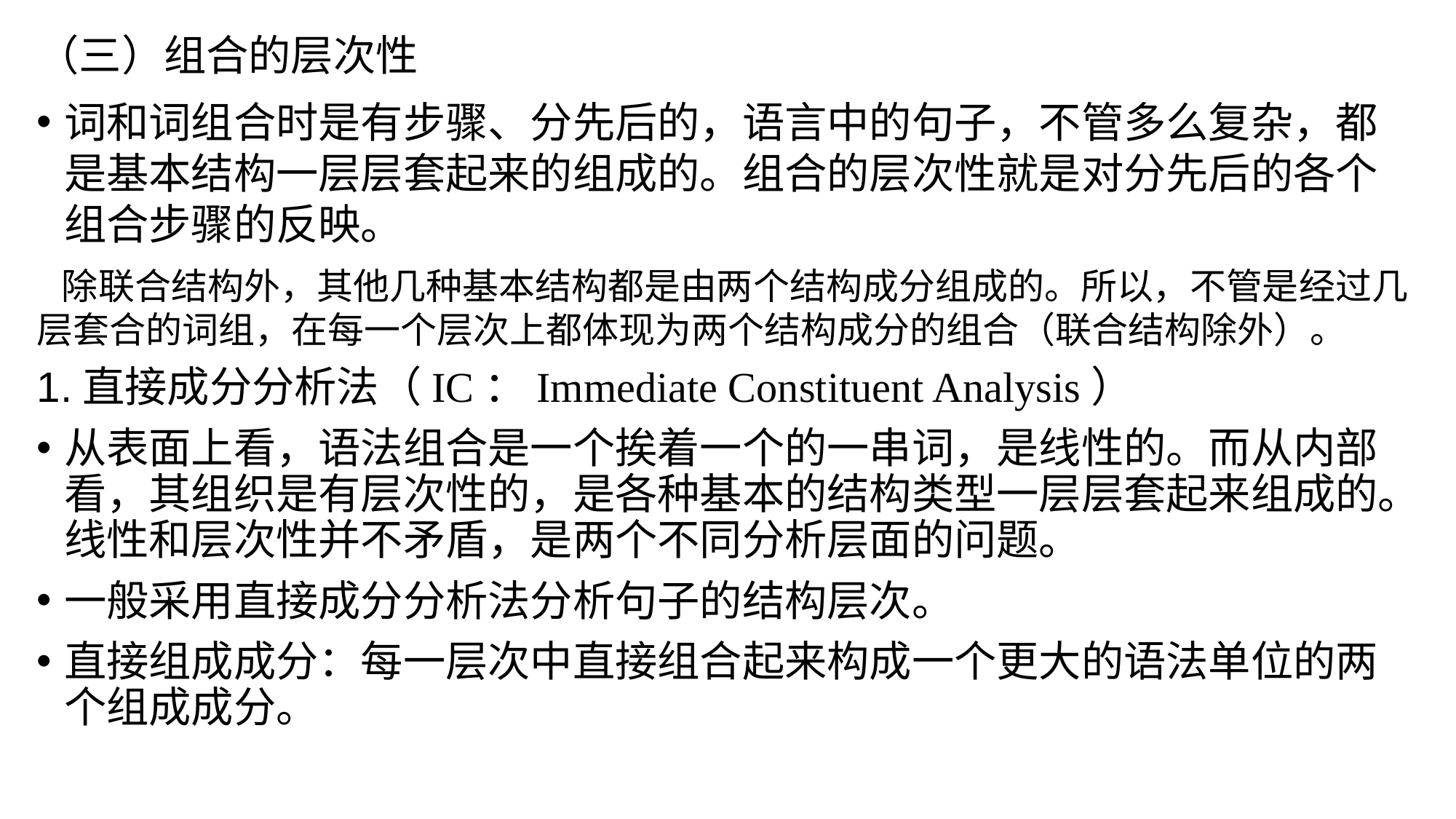

（三）组合的层次性
词和词组合时是有步骤、分先后的，语言中的句子，不管多么复杂，都是基本结构一层层套起来的组成的。组合的层次性就是对分先后的各个组合步骤的反映。
  除联合结构外，其他几种基本结构都是由两个结构成分组成的。所以，不管是经过几层套合的词组，在每一个层次上都体现为两个结构成分的组合（联合结构除外）。
1.直接成分分析法（IC：Immediate Constituent Analysis）
从表面上看，语法组合是一个挨着一个的一串词，是线性的。而从内部看，其组织是有层次性的，是各种基本的结构类型一层层套起来组成的。线性和层次性并不矛盾，是两个不同分析层面的问题。
一般采用直接成分分析法分析句子的结构层次。
直接组成成分：每一层次中直接组合起来构成一个更大的语法单位的两个组成成分。